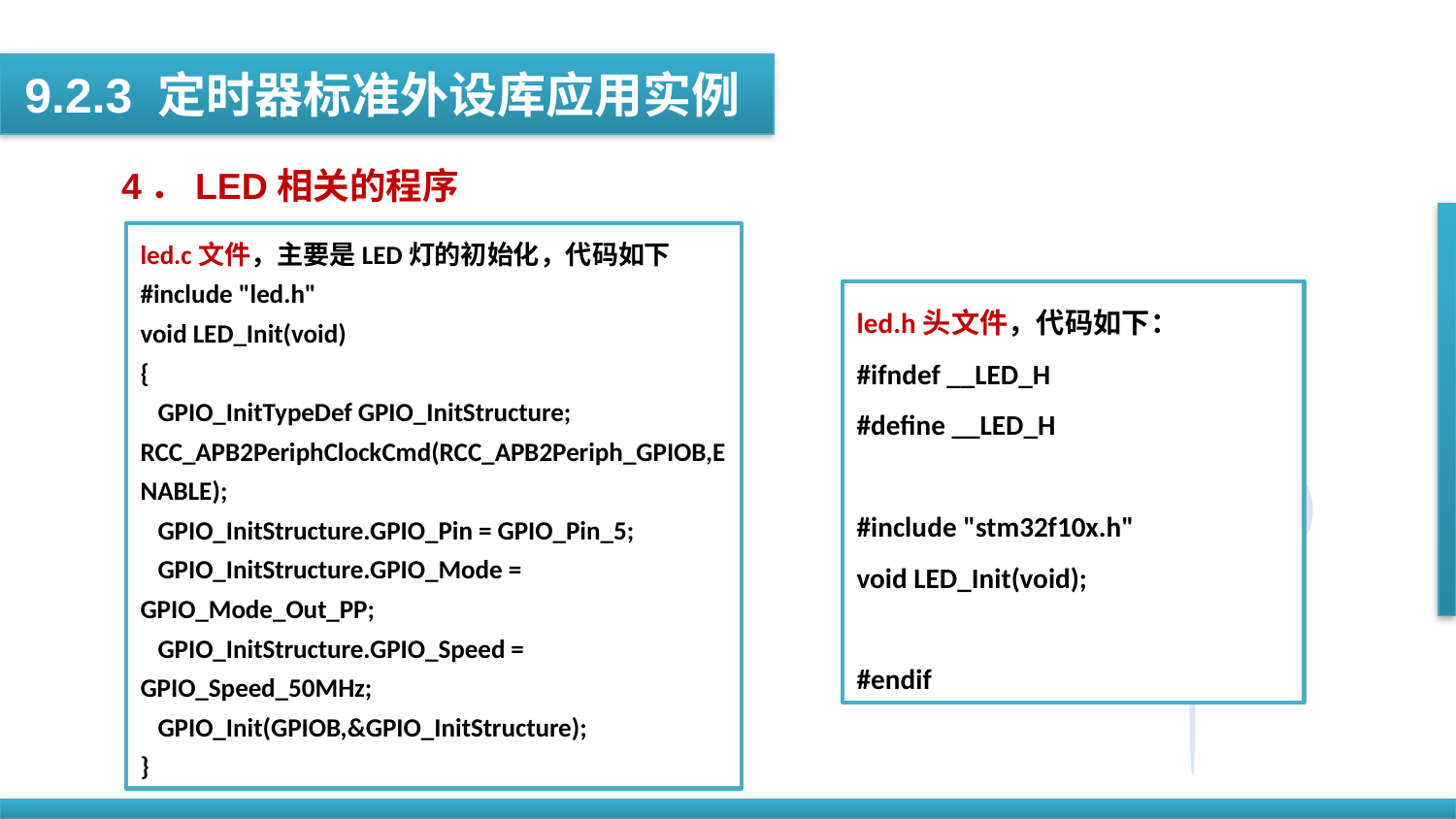

9.2.3 定时器标准外设库应用实例
4．LED相关的程序
led.c文件，主要是LED灯的初始化，代码如下
#include "led.h"
void LED_Init(void)
{
   GPIO_InitTypeDef GPIO_InitStructure; RCC_APB2PeriphClockCmd(RCC_APB2Periph_GPIOB,ENABLE);
   GPIO_InitStructure.GPIO_Pin = GPIO_Pin_5;
   GPIO_InitStructure.GPIO_Mode = GPIO_Mode_Out_PP;
   GPIO_InitStructure.GPIO_Speed = GPIO_Speed_50MHz;
   GPIO_Init(GPIOB,&GPIO_InitStructure);
}
led.h头文件，代码如下：
#ifndef __LED_H
#define __LED_H

#include "stm32f10x.h"
void LED_Init(void);

#endif